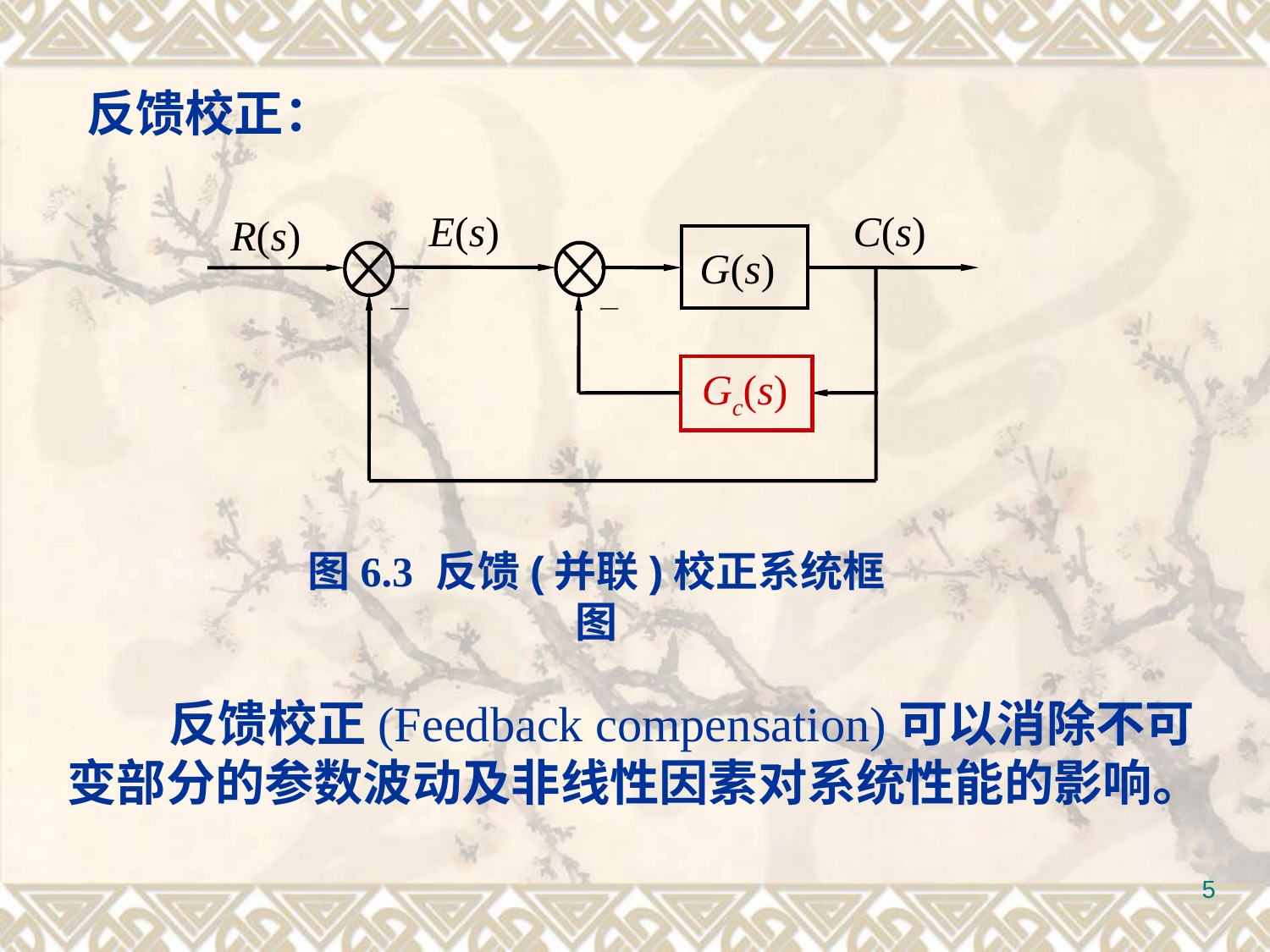

反馈校正：
 E(s)
C(s)
 R(s)

G(s)

_
_

 Gc(s)

图6.3 反馈(并联)校正系统框图
        反馈校正(Feedback compensation)可以消除不可变部分的参数波动及非线性因素对系统性能的影响。
5